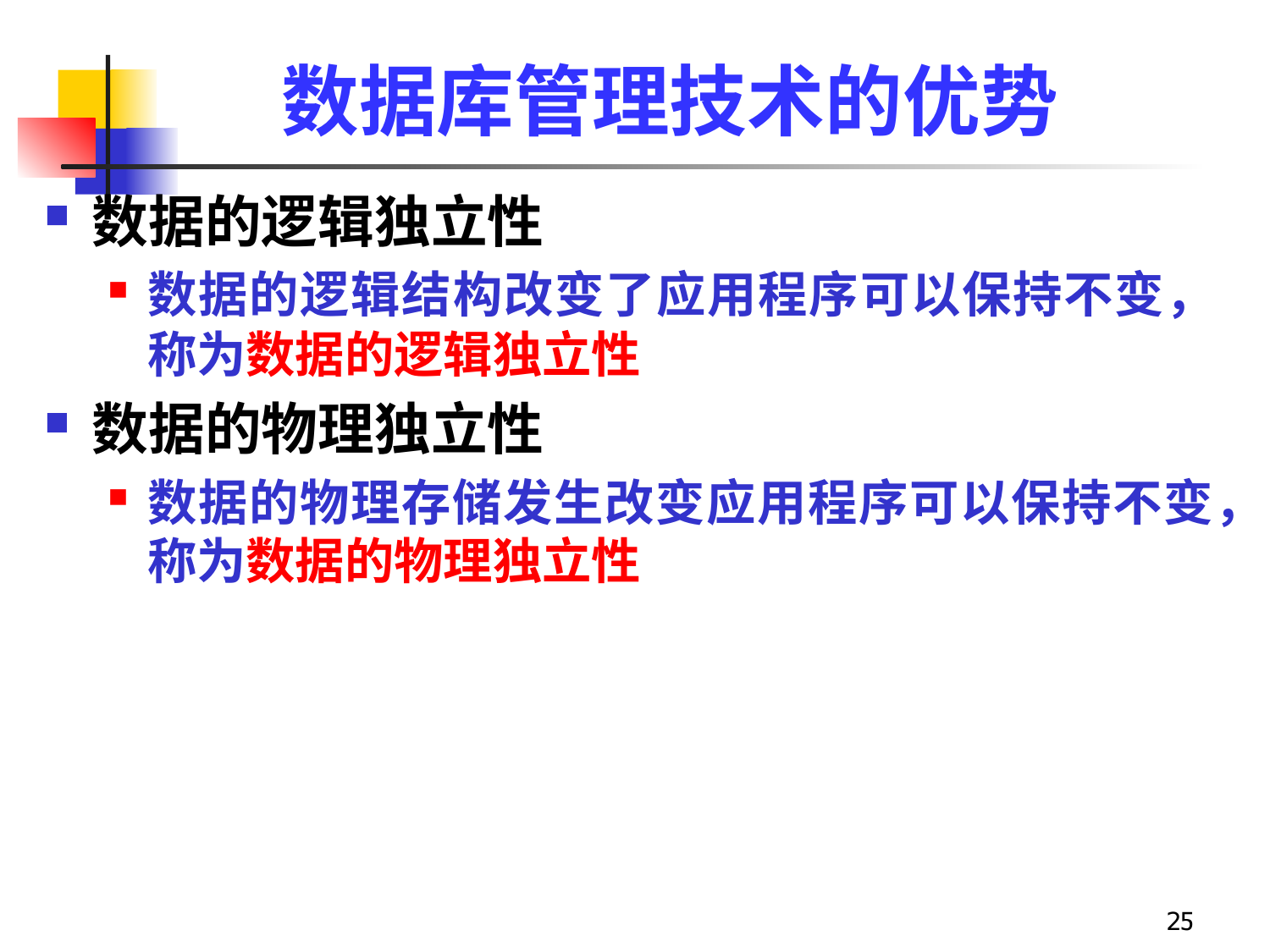

数据库管理技术的优势
数据的逻辑独立性
数据的逻辑结构改变了应用程序可以保持不变，称为数据的逻辑独立性
数据的物理独立性
数据的物理存储发生改变应用程序可以保持不变，称为数据的物理独立性
25